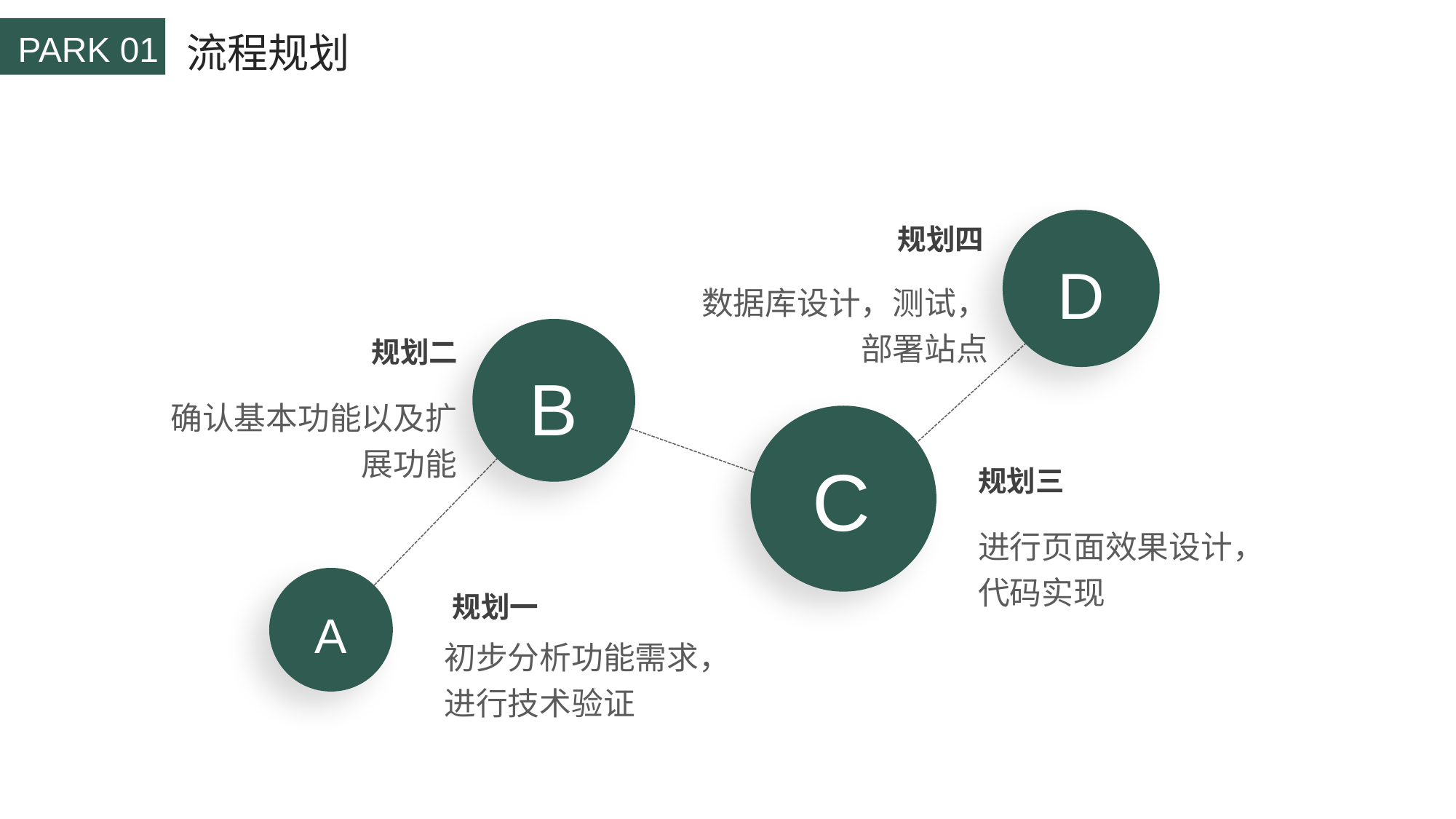

流程规划

规划四
D
数据库设计，测试，部署站点

规划二
B
确认基本功能以及扩展功能

C
规划三
进行页面效果设计，代码实现

规划一
A
初步分析功能需求，进行技术验证
延时符